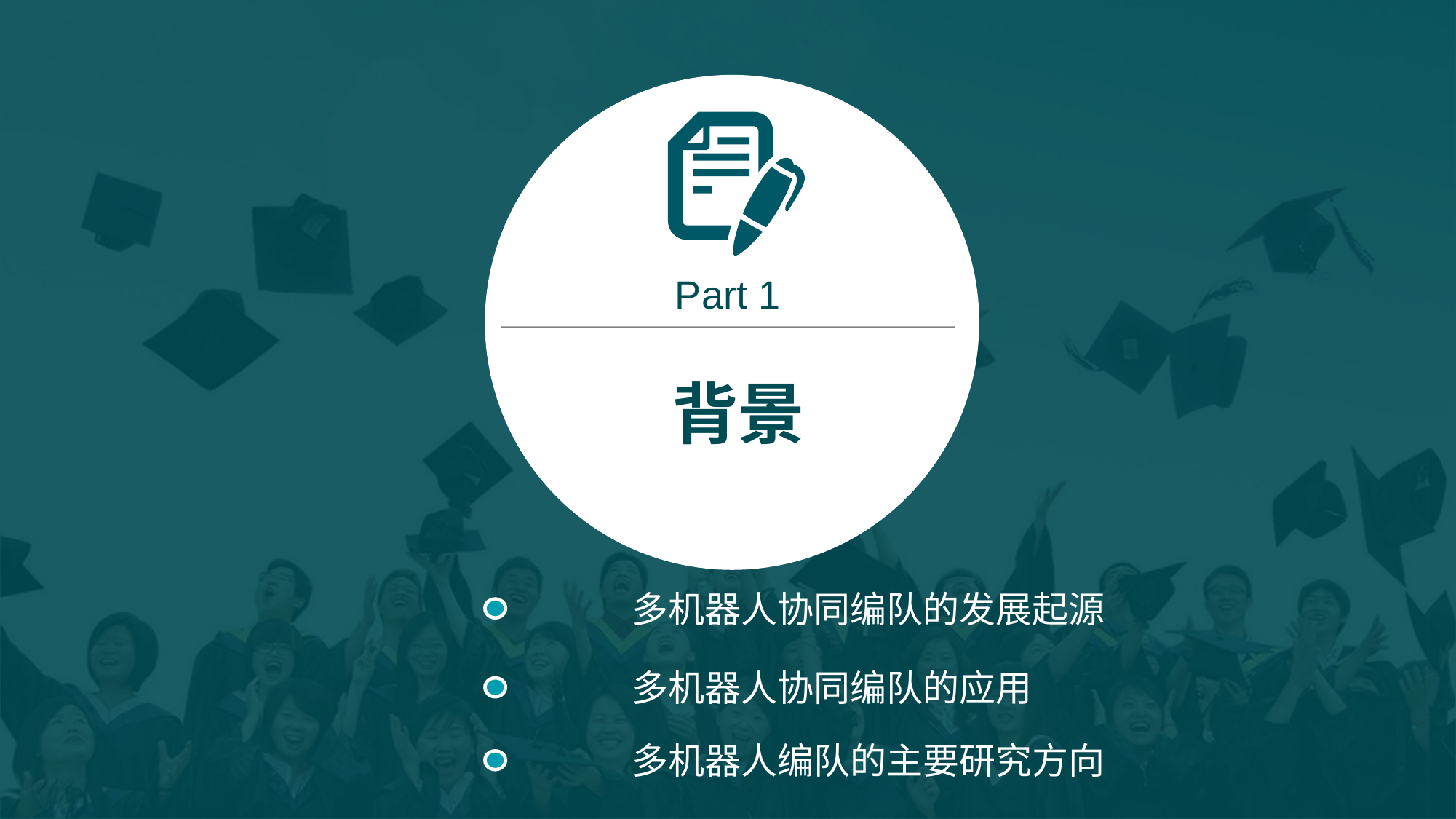

Part 1

背景

多机器人协同编队的发展起源

多机器人协同编队的应用

多机器人编队的主要研究方向